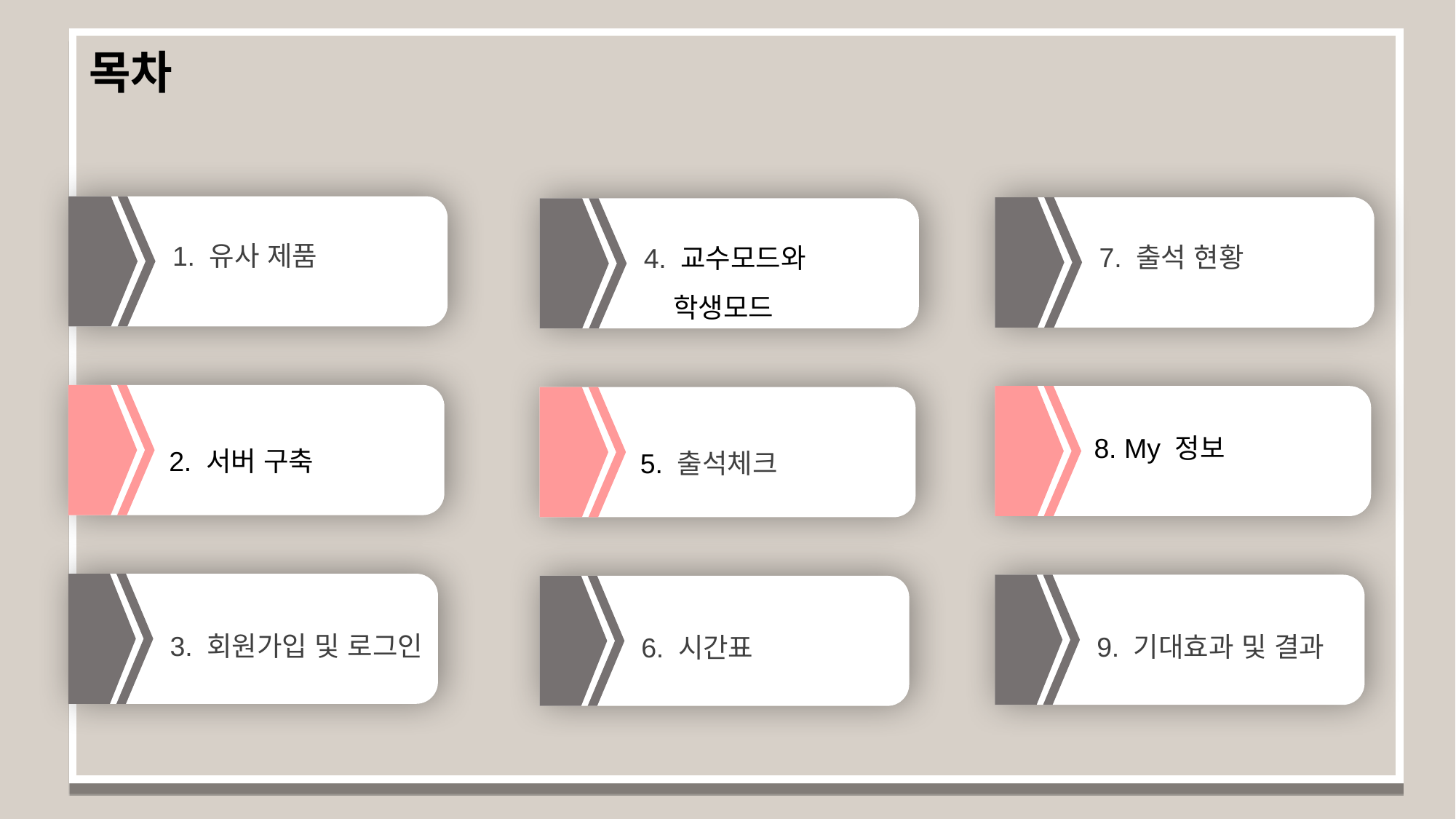

목차

1. 유사 제품

7. 출석 현황
4. 교수모드와
   학생모드

8. My 정보
2. 서버 구축
5. 출석체크

3. 회원가입 및 로그인
9. 기대효과 및 결과
6. 시간표